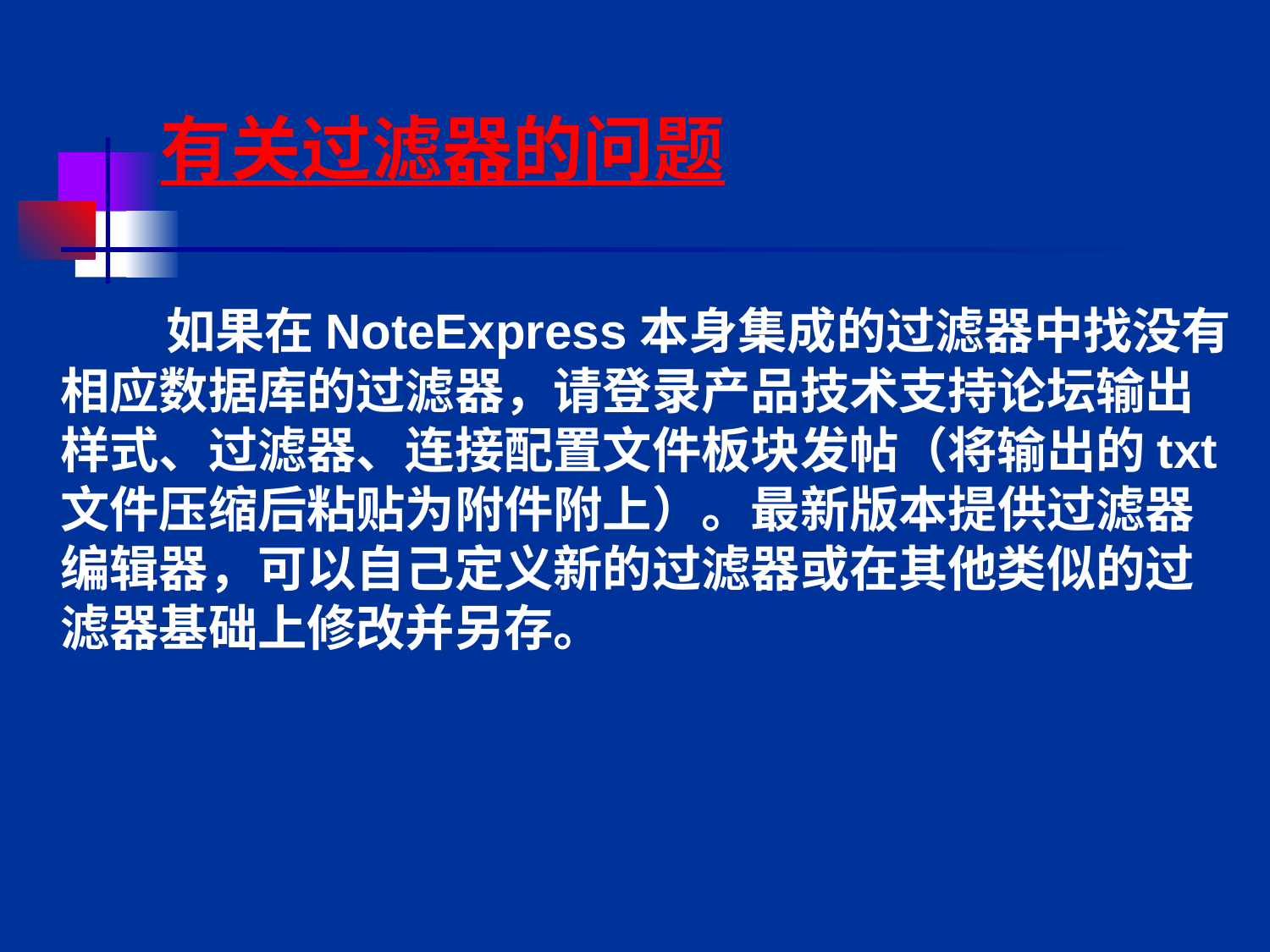

# 有关过滤器的问题
           如果在NoteExpress本身集成的过滤器中找没有相应数据库的过滤器，请登录产品技术支持论坛输出样式、过滤器、连接配置文件板块发帖（将输出的txt文件压缩后粘贴为附件附上）。最新版本提供过滤器编辑器，可以自己定义新的过滤器或在其他类似的过滤器基础上修改并另存。